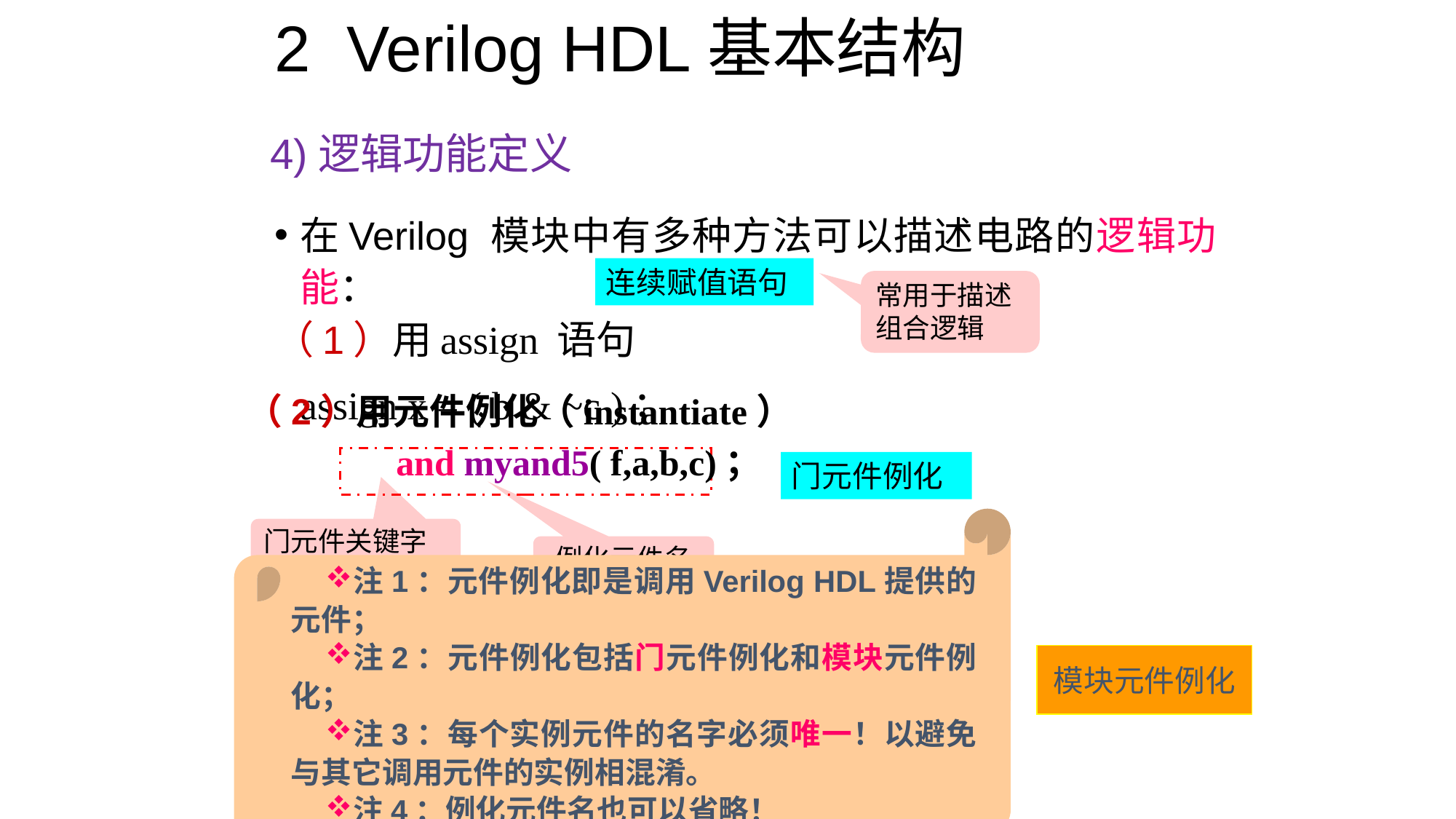

# 2  Verilog HDL基本结构
4)逻辑功能定义
在Verilog 模块中有多种方法可以描述电路的逻辑功能：
（1）用assign 语句
 		assign x = ( b & ~c )；
连续赋值语句
常用于描述组合逻辑
（2）用元件例化（instantiate）
		and myand5( f,a,b,c)；

门元件例化
门元件关键字
例化元件名
注1：元件例化即是调用Verilog HDL提供的元件；
注2：元件例化包括门元件例化和模块元件例化；
注3：每个实例元件的名字必须唯一！以避免与其它调用元件的实例相混淆。
注4：例化元件名也可以省略！
模块元件例化